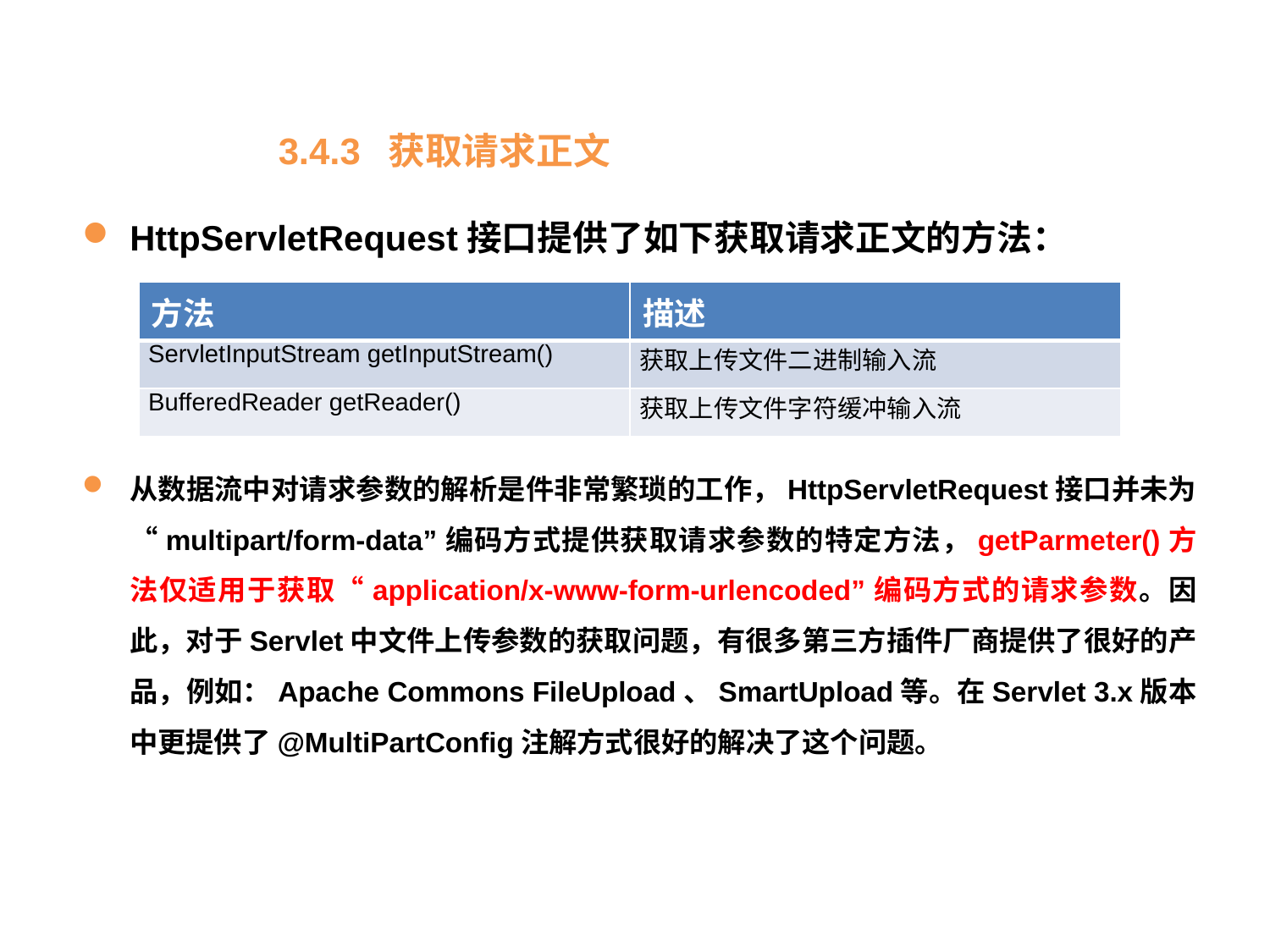

# 3.4.3  获取请求正文
HttpServletRequest接口提供了如下获取请求正文的方法：

从数据流中对请求参数的解析是件非常繁琐的工作，HttpServletRequest接口并未为“multipart/form-data”编码方式提供获取请求参数的特定方法，getParmeter()方法仅适用于获取“application/x-www-form-urlencoded”编码方式的请求参数。因此，对于Servlet中文件上传参数的获取问题，有很多第三方插件厂商提供了很好的产品，例如：Apache Commons FileUpload、SmartUpload等。在Servlet 3.x版本中更提供了@MultiPartConfig注解方式很好的解决了这个问题。
| 方法 | 描述 |
| --- | --- |
| ServletInputStream getInputStream() | 获取上传文件二进制输入流 |
| BufferedReader getReader() | 获取上传文件字符缓冲输入流 |